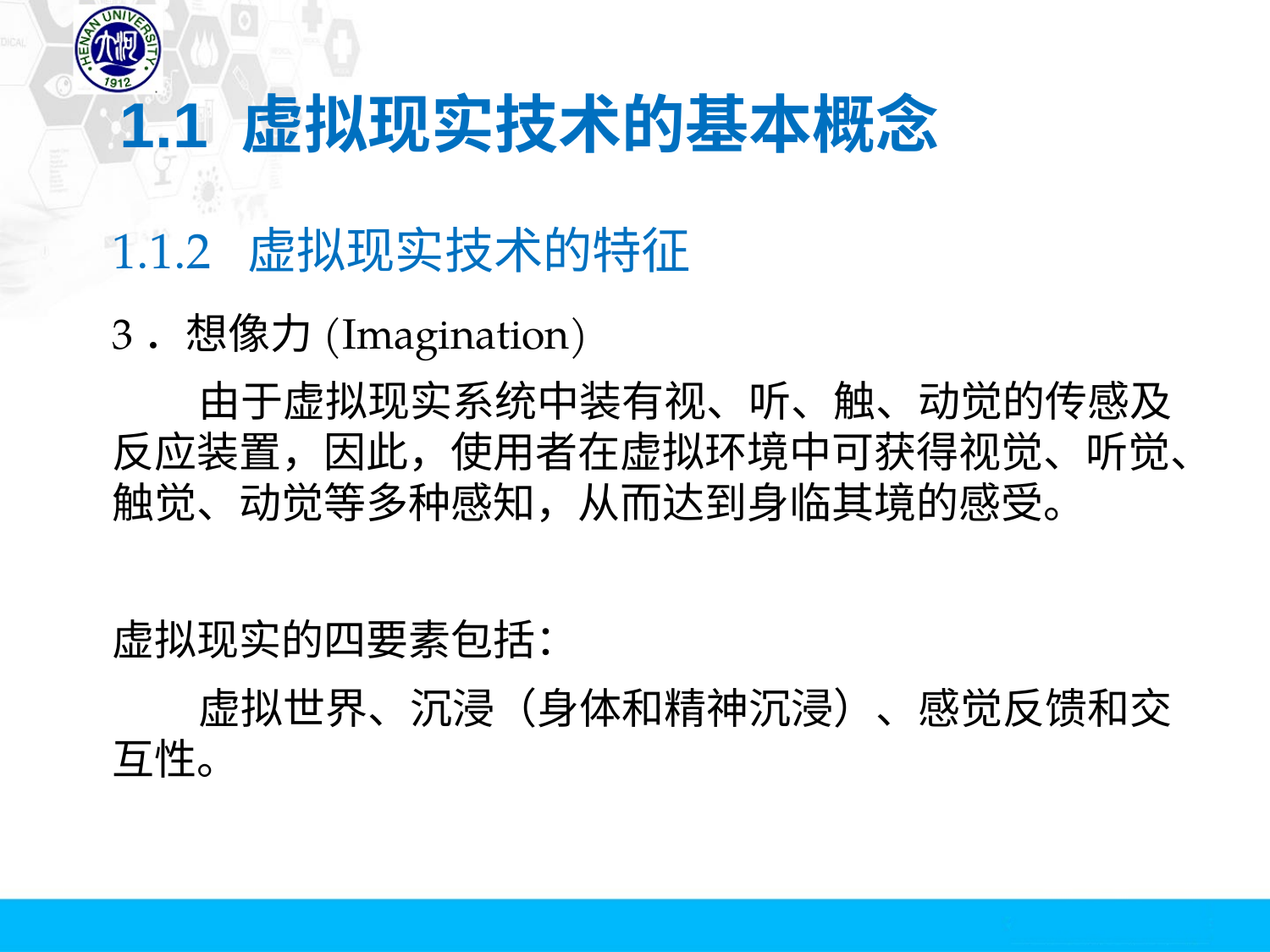

# 1.1 虚拟现实技术的基本概念
1.1.2  虚拟现实技术的特征
3．想像力(Imagination)
        由于虚拟现实系统中装有视、听、触、动觉的传感及反应装置，因此，使用者在虚拟环境中可获得视觉、听觉、触觉、动觉等多种感知，从而达到身临其境的感受。

虚拟现实的四要素包括：
        虚拟世界、沉浸（身体和精神沉浸）、感觉反馈和交互性。